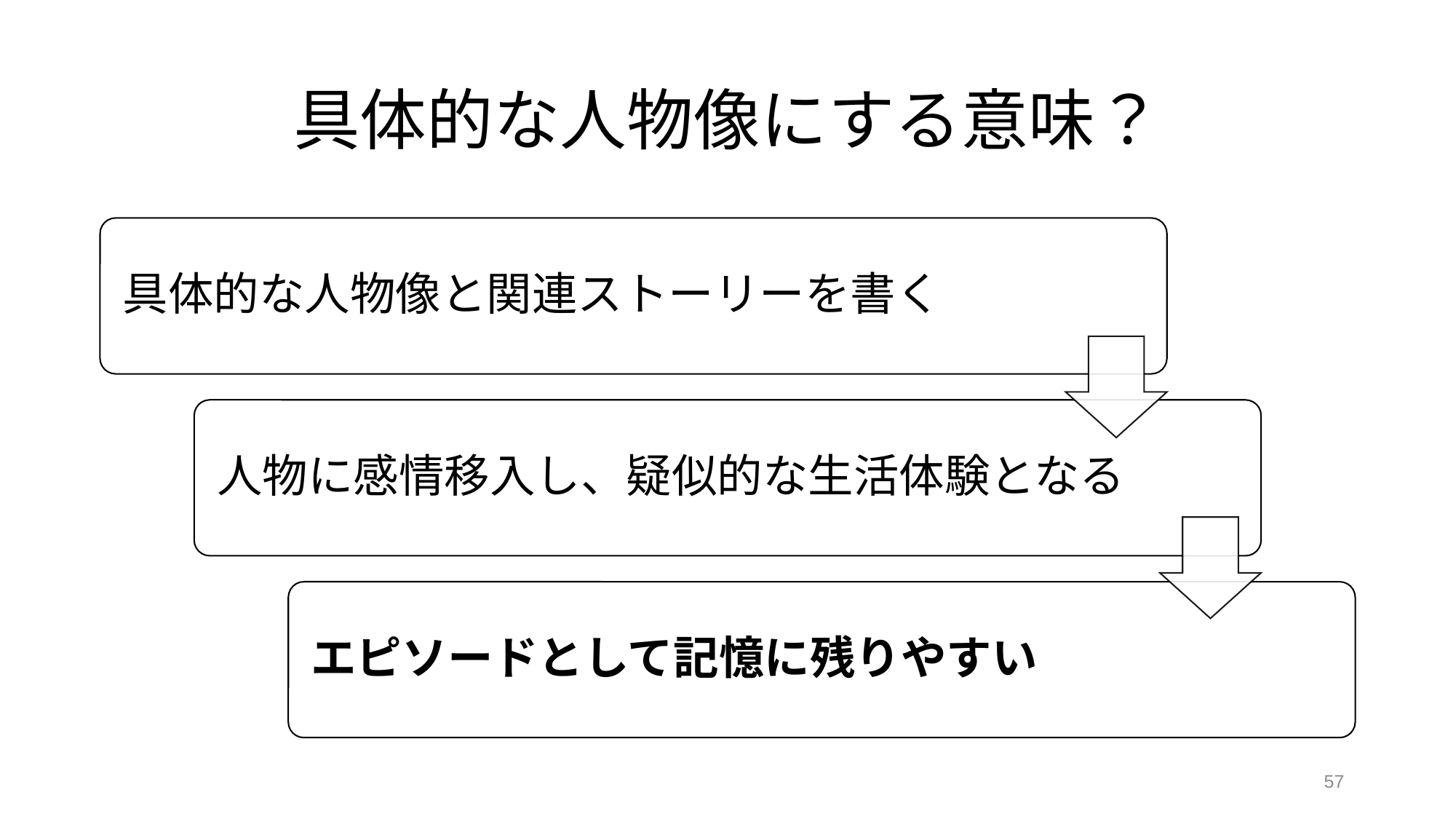

# 具体的な人物像にする意味？
具体的な人物像と関連ストーリーを書く
人物に感情移入し、疑似的な生活体験となる
エピソードとして記憶に残りやすい

57